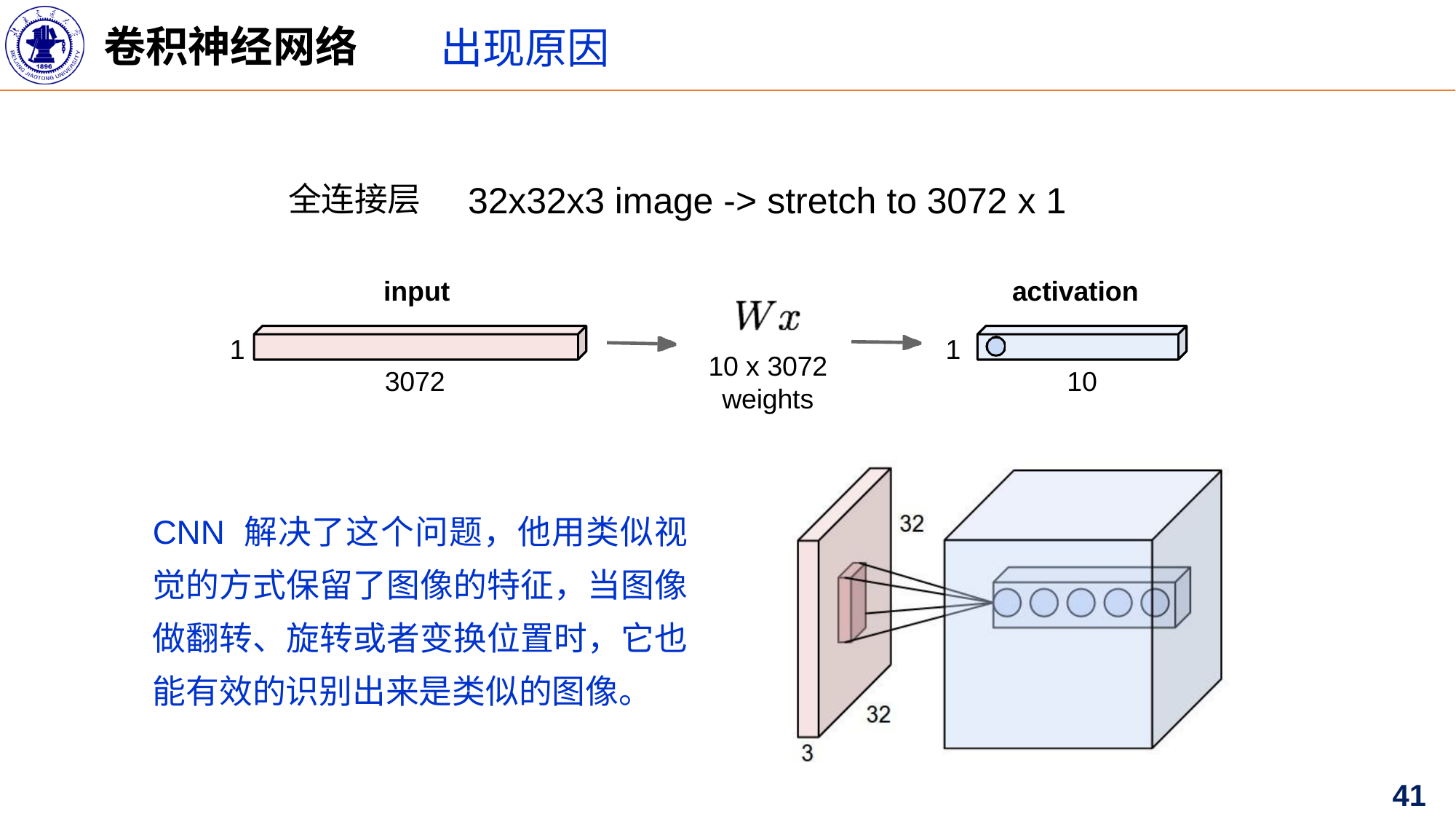

卷积神经网络
出现原因
32x32x3 image -> stretch to 3072 x 1
全连接层
input
activation

1
1

10 x 3072
weights
3072
10

CNN 解决了这个问题，他用类似视觉的方式保留了图像的特征，当图像做翻转、旋转或者变换位置时，它也能有效的识别出来是类似的图像。